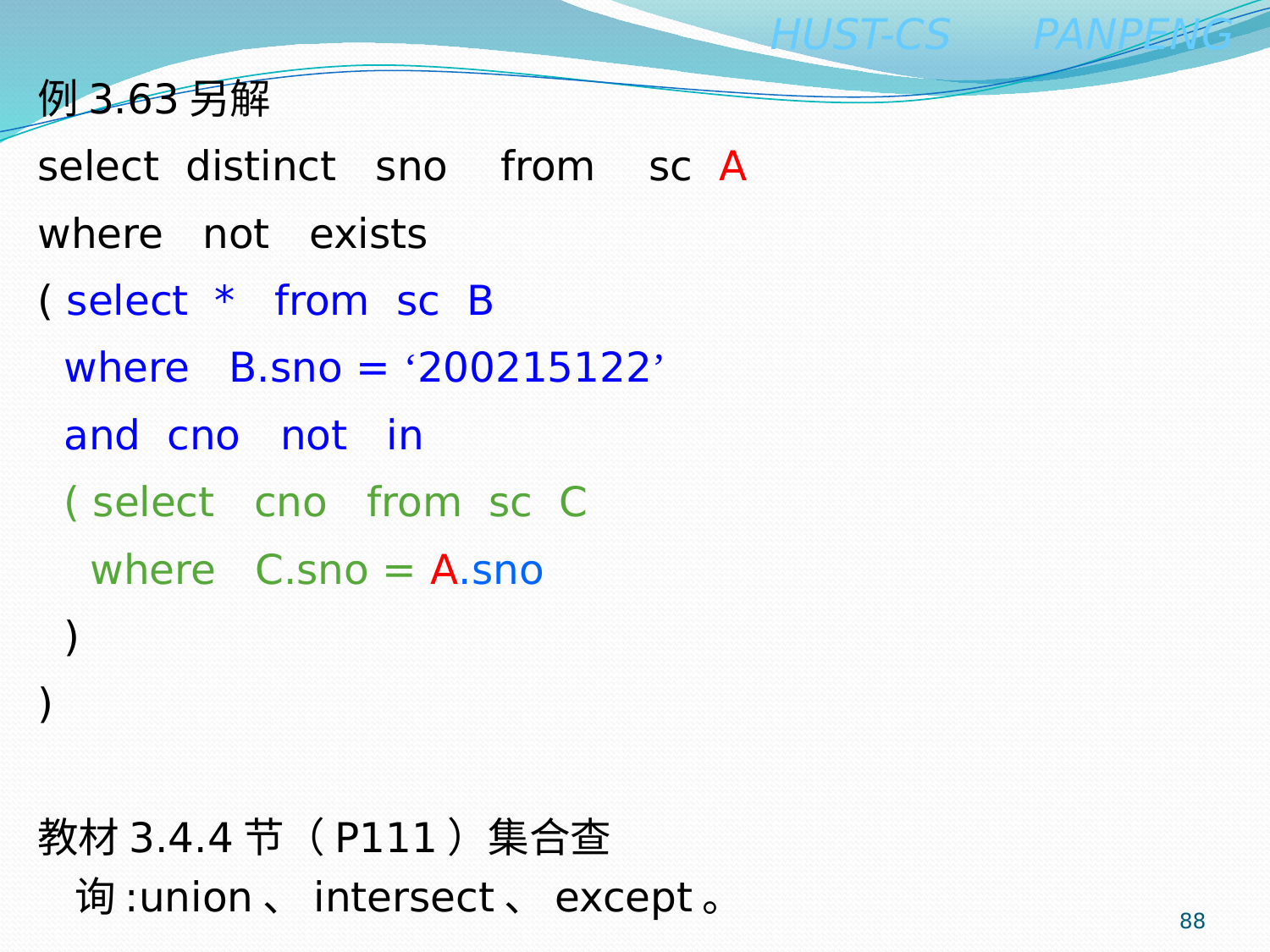

例3.63另解
select  distinct   sno    from    sc  A
where   not   exists
( select  *   from  sc  B
  where   B.sno = ‘200215122’
  and  cno   not   in
  ( select   cno   from  sc  C
    where   C.sno = A.sno
  )
)

教材3.4.4节（P111）集合查询:union、intersect、except。
88